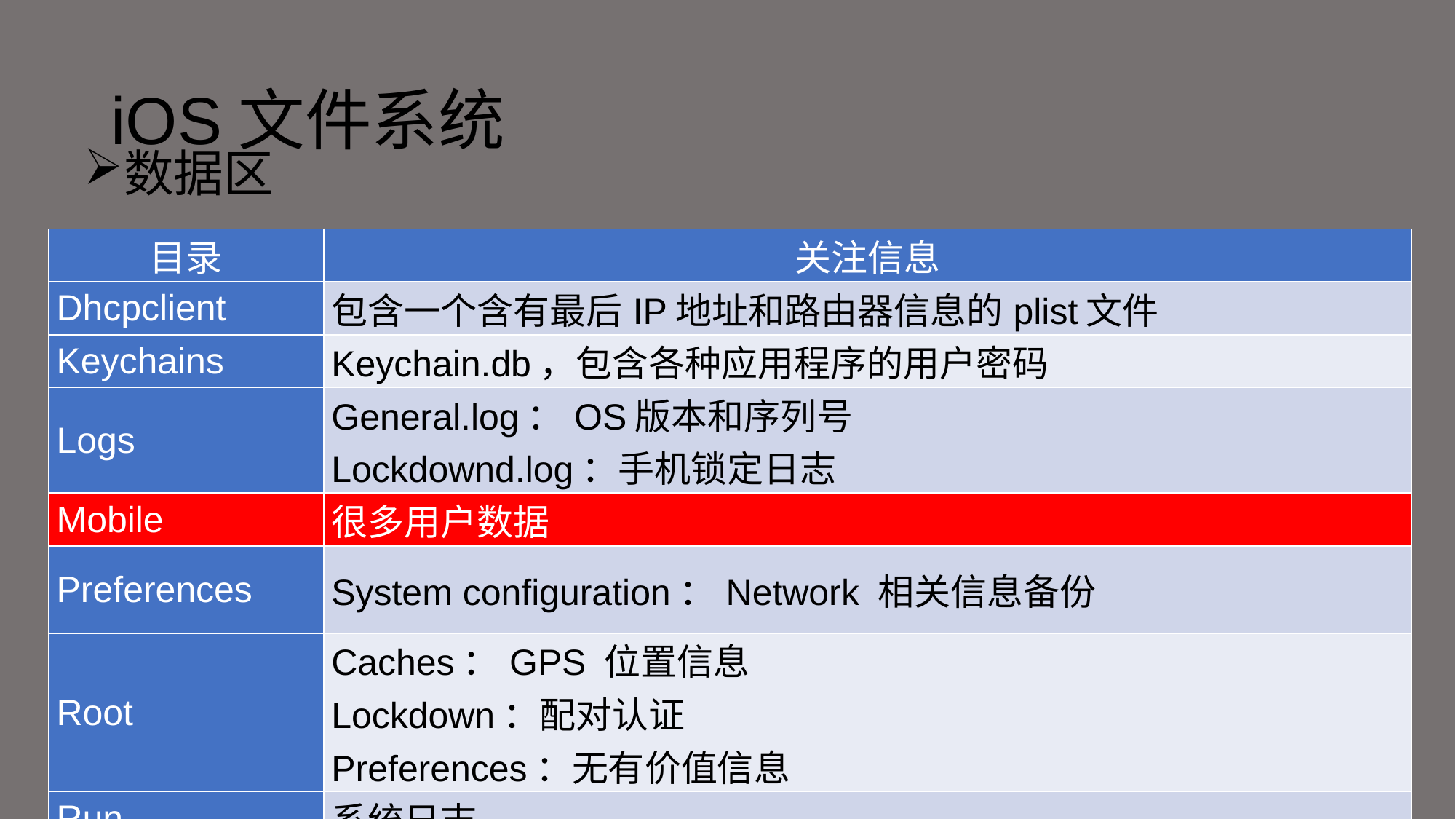

# iOS文件系统
数据区
| 目录 | 关注信息 |
| --- | --- |
| Dhcpclient | 包含一个含有最后IP地址和路由器信息的plist文件 |
| Keychains | Keychain.db，包含各种应用程序的用户密码 |
| Logs | General.log：OS版本和序列号 Lockdownd.log：手机锁定日志 |
| Mobile | 很多用户数据 |
| Preferences | System configuration：Network 相关信息备份 |
| Root | Caches：GPS 位置信息 Lockdown：配对认证 Preferences：无有价值信息 |
| Run | 系统日志 |
| tmp | Manifest.plist：plist备份 |